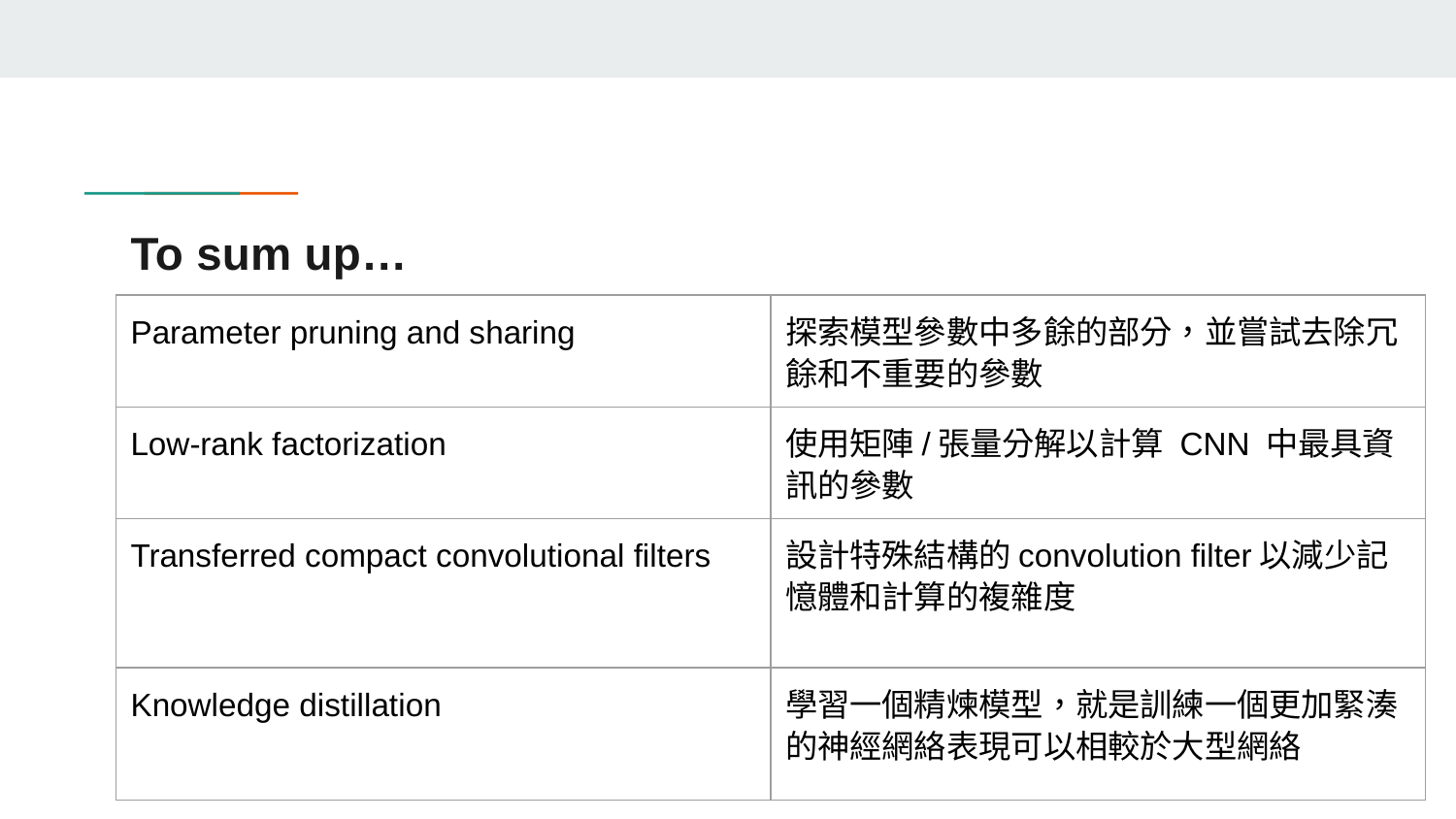

# To sum up…
| Parameter pruning and sharing | 探索模型參數中多餘的部分，並嘗試去除冗餘和不重要的參數 |
| --- | --- |
| Low-rank factorization | 使用矩陣/張量分解以計算 CNN 中最具資訊的參數 |
| Transferred compact convolutional filters | 設計特殊結構的convolution filter以減少記憶體和計算的複雜度 |
| Knowledge distillation | 學習一個精煉模型，就是訓練一個更加緊湊的神經網絡表現可以相較於大型網絡 |